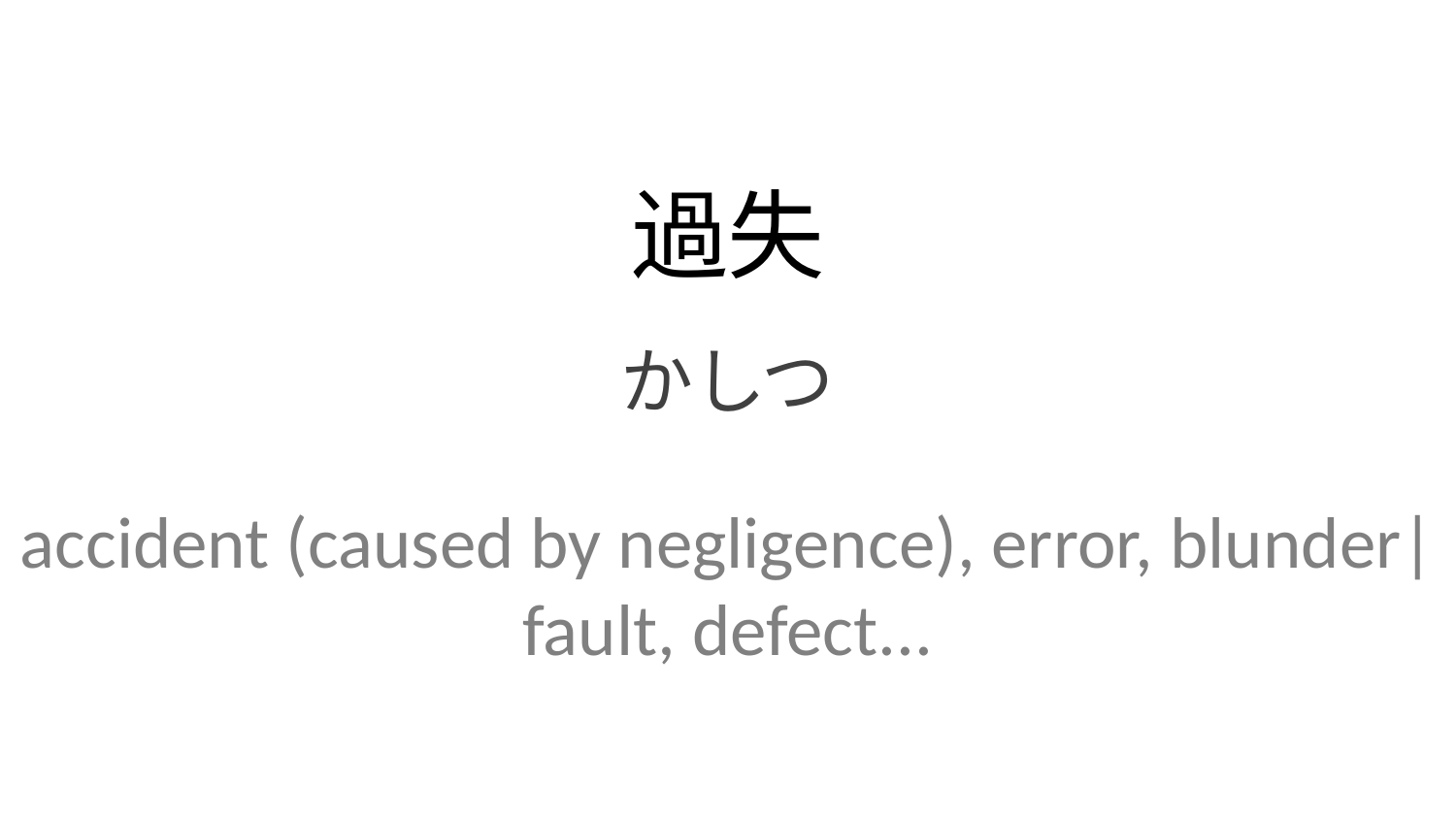

過失

かしつ
accident (caused by negligence), error, blunder| fault, defect...